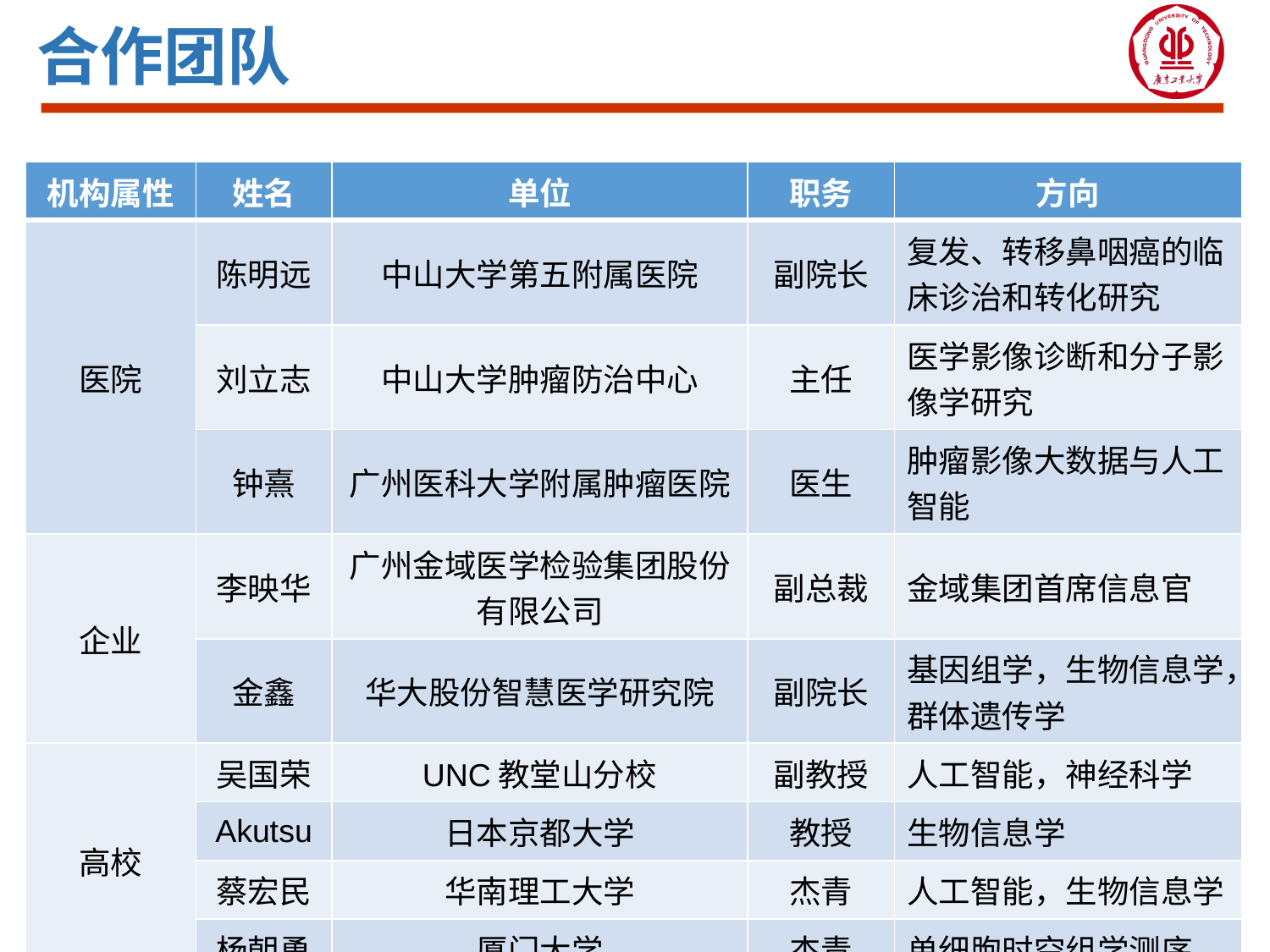

合作团队
| 机构属性 | 姓名 | 单位 | 职务 | 方向 |
| --- | --- | --- | --- | --- |
| 医院 | 陈明远 | 中山大学第五附属医院 | 副院长 | 复发、转移鼻咽癌的临床诊治和转化研究 |
|  | 刘立志 | 中山大学肿瘤防治中心 | 主任 | 医学影像诊断和分子影像学研究 |
|  | 钟熹 | 广州医科大学附属肿瘤医院 | 医生 | 肿瘤影像大数据与人工智能 |
| 企业 | 李映华 | 广州金域医学检验集团股份有限公司 | 副总裁 | 金域集团首席信息官 |
|  | 金鑫 | 华大股份智慧医学研究院 | 副院长 | 基因组学，生物信息学，群体遗传学 |
| 高校 | 吴国荣 | UNC教堂山分校 | 副教授 | 人工智能，神经科学 |
|  | Akutsu | 日本京都大学 | 教授 | 生物信息学 |
|  | 蔡宏民 | 华南理工大学 | 杰青 | 人工智能，生物信息学 |
|  | 杨朝勇 | 厦门大学 | 杰青 | 单细胞时空组学测序 |